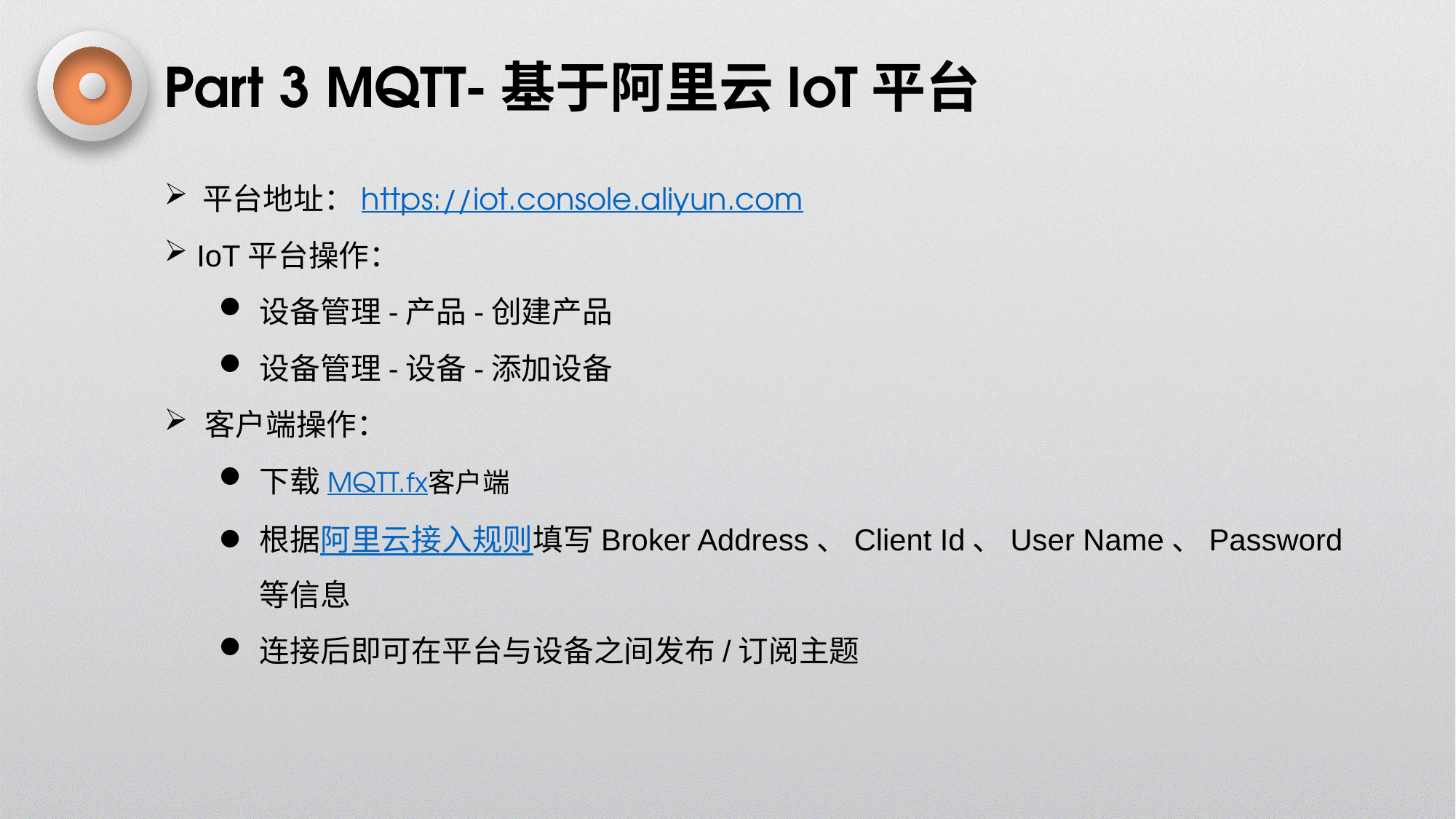

Part 3 MQTT-基于阿里云IoT平台
 平台地址：https://iot.console.aliyun.com
 IoT平台操作：
设备管理-产品-创建产品
设备管理-设备-添加设备
客户端操作：
下载MQTT.fx客户端
根据阿里云接入规则填写Broker Address、Client Id、User Name、Password等信息
连接后即可在平台与设备之间发布/订阅主题